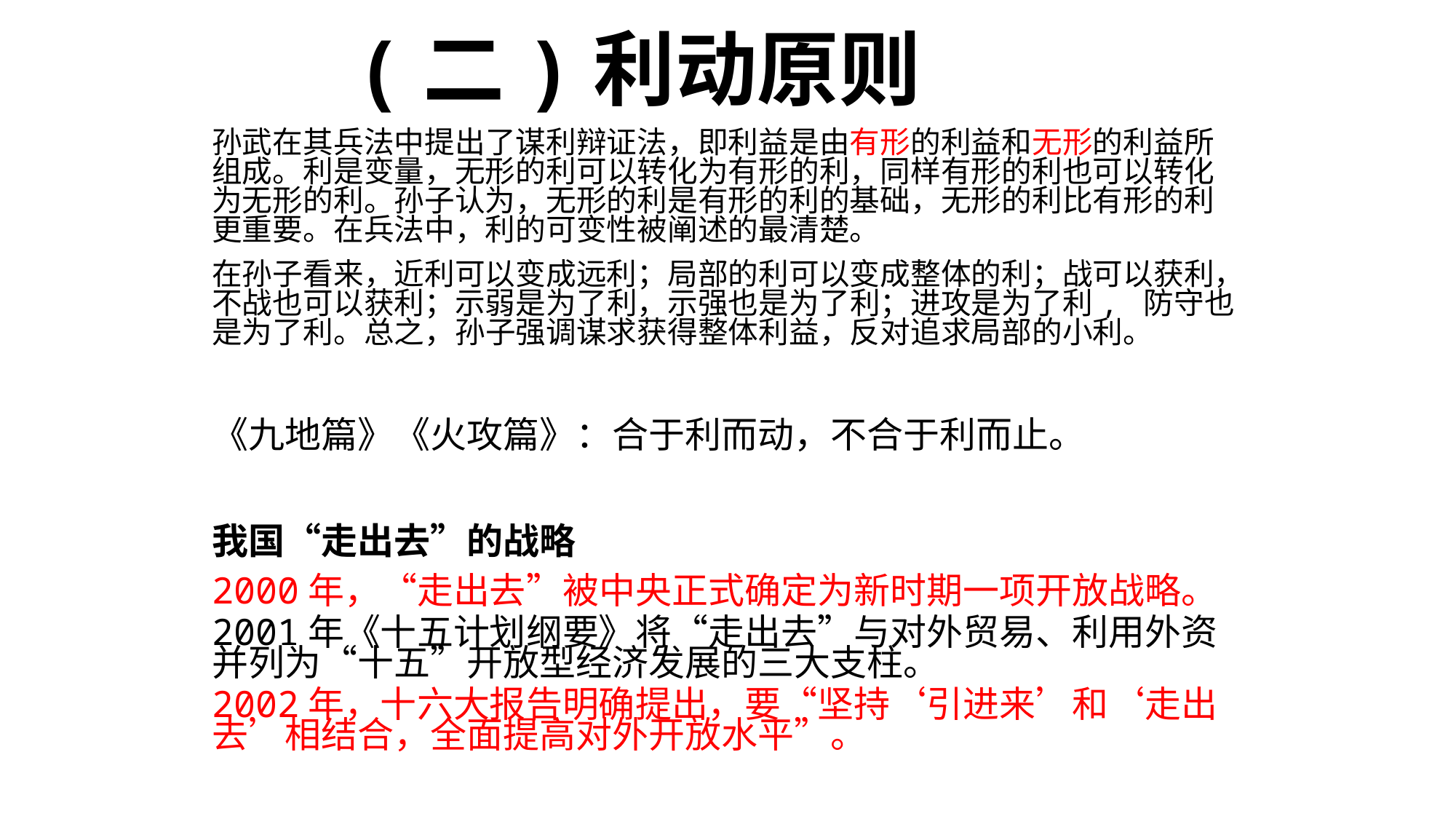

(二)利动原则
孙武在其兵法中提出了谋利辩证法，即利益是由有形的利益和无形的利益所组成。利是变量，无形的利可以转化为有形的利，同样有形的利也可以转化为无形的利。孙子认为，无形的利是有形的利的基础，无形的利比有形的利更重要。在兵法中，利的可变性被阐述的最清楚。
在孙子看来，近利可以变成远利；局部的利可以变成整体的利；战可以获利，不战也可以获利；示弱是为了利，示强也是为了利；进攻是为了利, 防守也是为了利。总之，孙子强调谋求获得整体利益，反对追求局部的小利。

《九地篇》《火攻篇》：合于利而动，不合于利而止。

我国“走出去”的战略
2000年，“走出去”被中央正式确定为新时期一项开放战略。
2001年《十五计划纲要》将“走出去”与对外贸易、利用外资并列为“十五”开放型经济发展的三大支柱。
2002年，十六大报告明确提出，要“坚持‘引进来’和‘走出去’相结合，全面提高对外开放水平”。